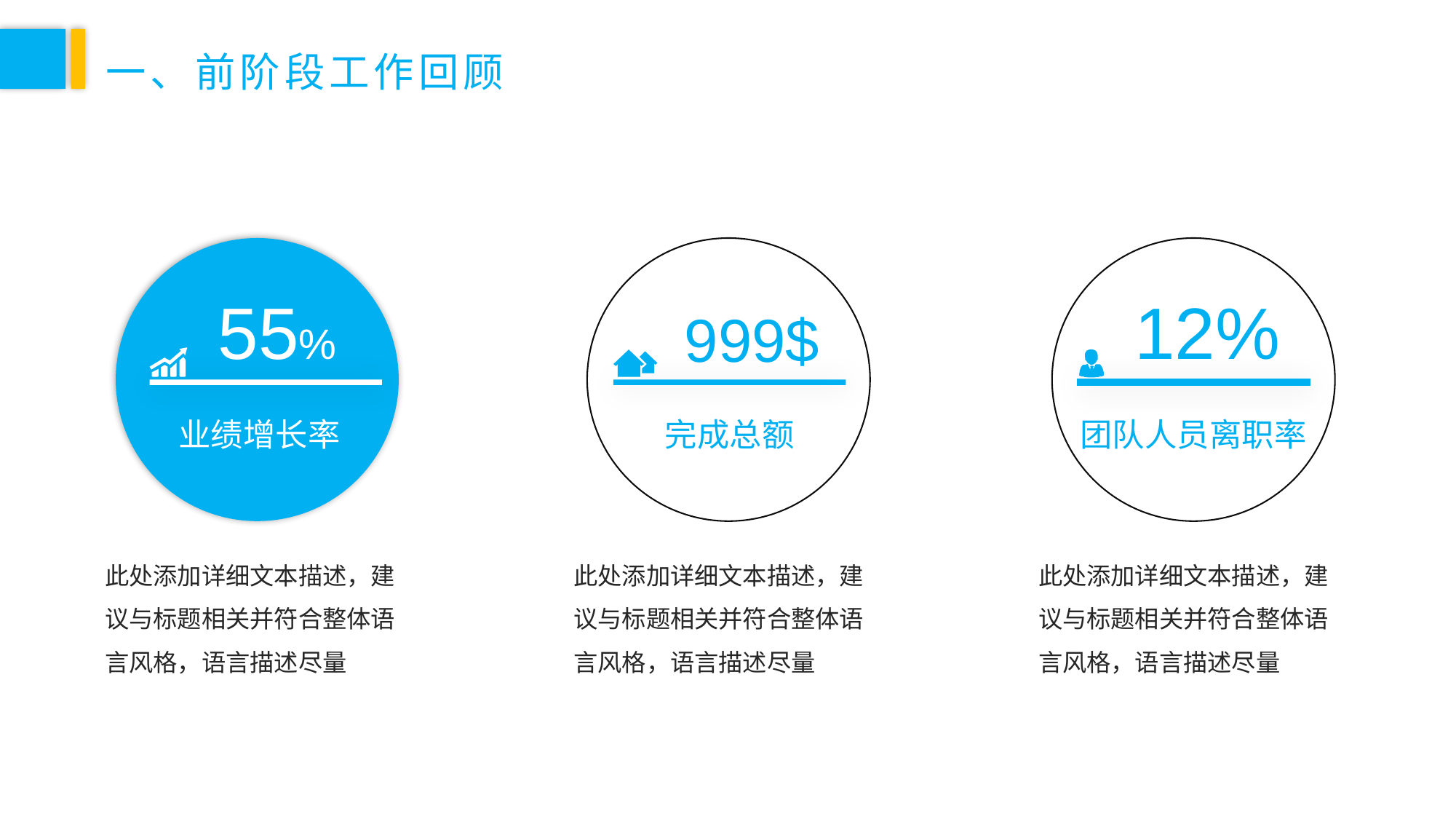

一、前阶段工作回顾

55%

业绩增长率

12%

团队人员离职率

999$

完成总额
此处添加详细文本描述，建议与标题相关并符合整体语言风格，语言描述尽量
此处添加详细文本描述，建议与标题相关并符合整体语言风格，语言描述尽量
此处添加详细文本描述，建议与标题相关并符合整体语言风格，语言描述尽量